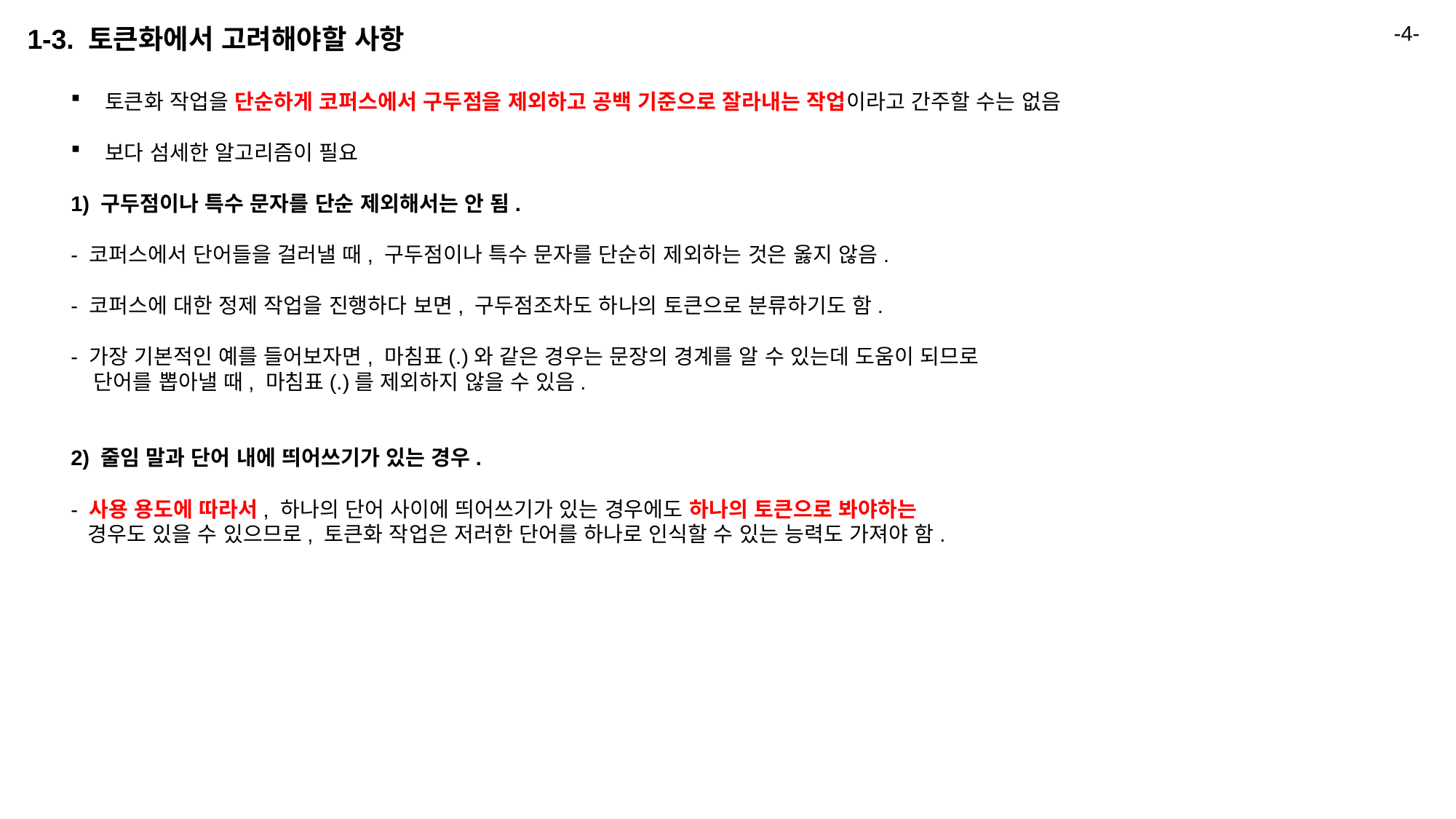

-4-
1-3. 토큰화에서 고려해야할 사항
토큰화 작업을 단순하게 코퍼스에서 구두점을 제외하고 공백 기준으로 잘라내는 작업이라고 간주할 수는 없음

보다 섬세한 알고리즘이 필요

1) 구두점이나 특수 문자를 단순 제외해서는 안 됨.

- 코퍼스에서 단어들을 걸러낼 때, 구두점이나 특수 문자를 단순히 제외하는 것은 옳지 않음.

- 코퍼스에 대한 정제 작업을 진행하다 보면, 구두점조차도 하나의 토큰으로 분류하기도 함.

- 가장 기본적인 예를 들어보자면, 마침표(.)와 같은 경우는 문장의 경계를 알 수 있는데 도움이 되므로
   단어를 뽑아낼 때, 마침표(.)를 제외하지 않을 수 있음.

2) 줄임 말과 단어 내에 띄어쓰기가 있는 경우.

- 사용 용도에 따라서, 하나의 단어 사이에 띄어쓰기가 있는 경우에도 하나의 토큰으로 봐야하는
  경우도 있을 수 있으므로, 토큰화 작업은 저러한 단어를 하나로 인식할 수 있는 능력도 가져야 함.